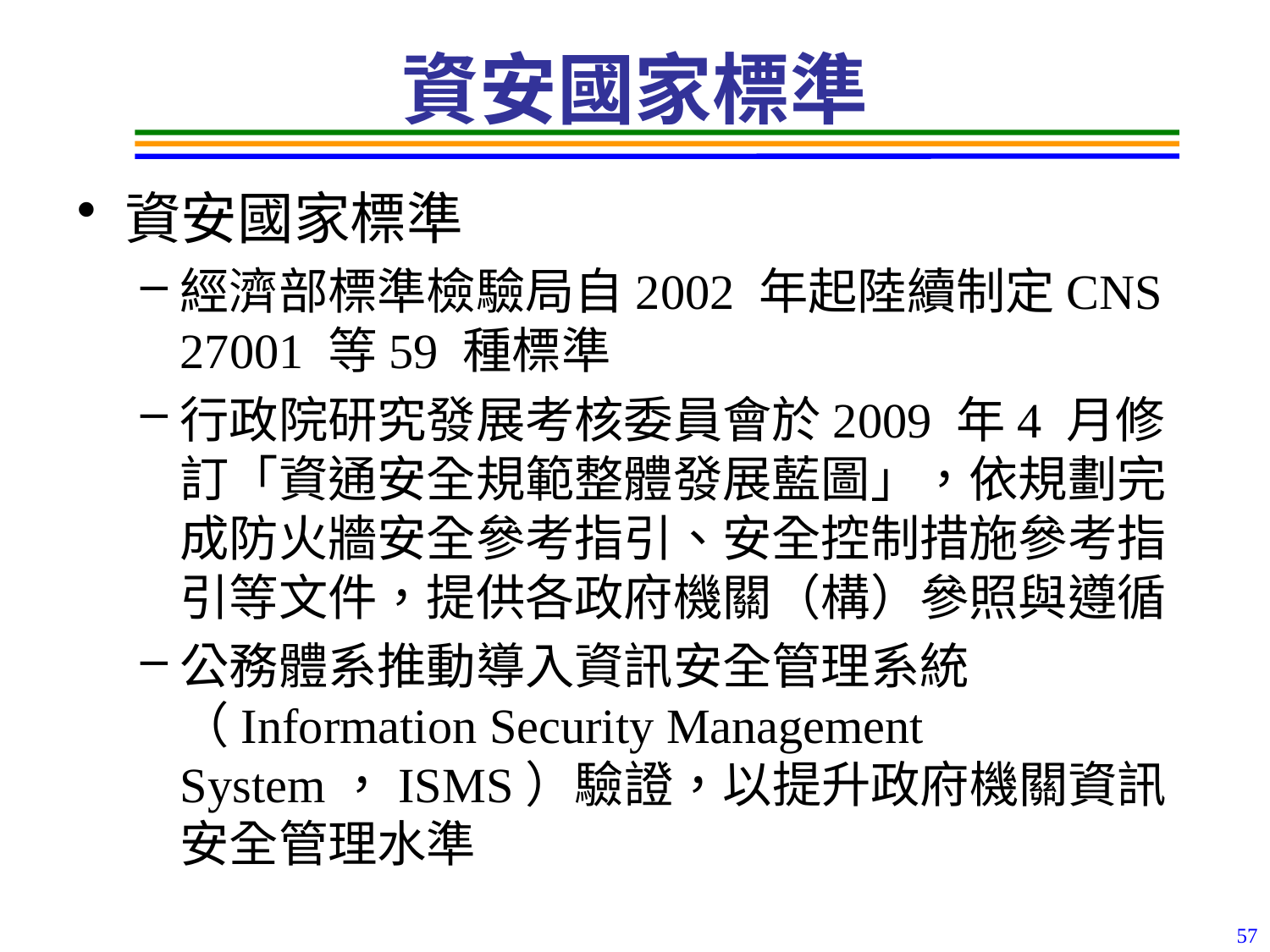

# 資安國家標準
資安國家標準
經濟部標準檢驗局自2002 年起陸續制定CNS 27001 等59 種標準
行政院研究發展考核委員會於2009 年4 月修訂「資通安全規範整體發展藍圖」，依規劃完成防火牆安全參考指引、安全控制措施參考指引等文件，提供各政府機關（構）參照與遵循
公務體系推動導入資訊安全管理系統（Information Security Management System，ISMS）驗證，以提升政府機關資訊安全管理水準
57